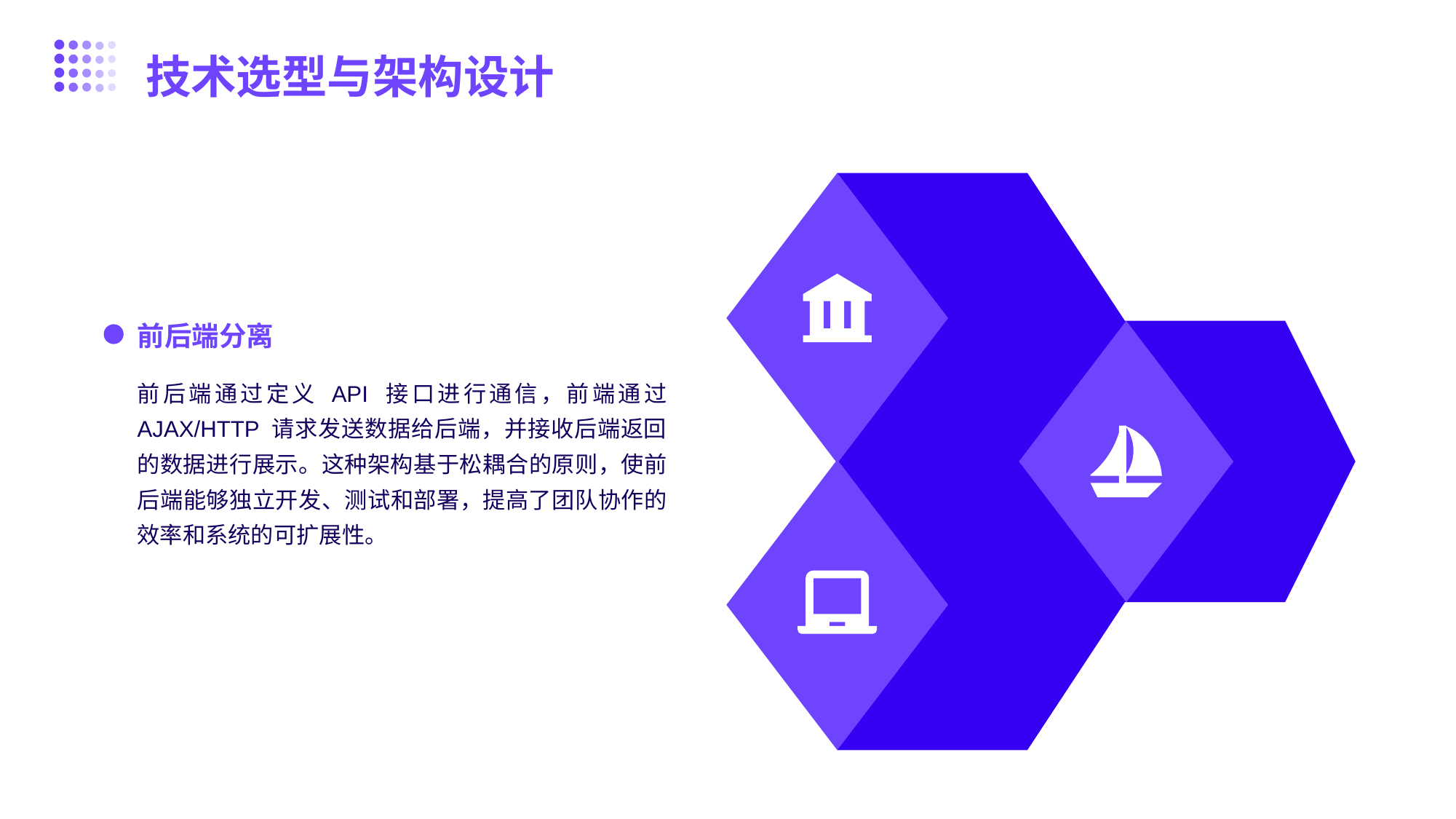

技术选型与架构设计

前后端分离

前后端通过定义 API 接口进行通信，前端通过 AJAX/HTTP 请求发送数据给后端，并接收后端返回的数据进行展示。这种架构基于松耦合的原则，使前后端能够独立开发、测试和部署，提高了团队协作的效率和系统的可扩展性。